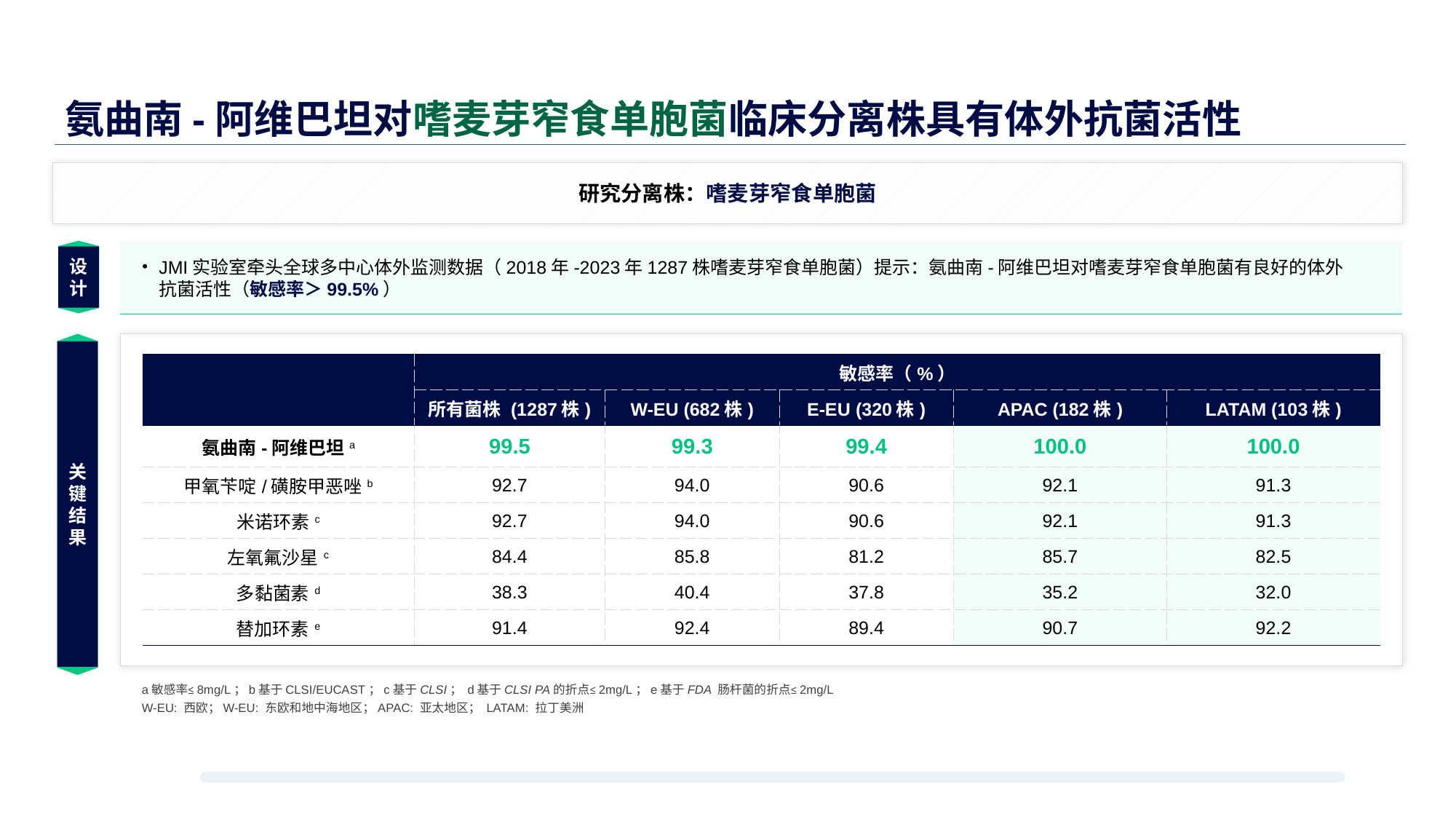

氨曲南-阿维巴坦对嗜麦芽窄食单胞菌临床分离株具有体外抗菌活性

研究分离株：嗜麦芽窄食单胞菌
设计

JMI实验室牵头全球多中心体外监测数据（2018年-2023年1287株嗜麦芽窄食单胞菌）提示：氨曲南-阿维巴坦对嗜麦芽窄食单胞菌有良好的体外抗菌活性（敏感率＞99.5%）
关键结果

|  | 敏感率（%） |  |  |  |  |
| --- | --- | --- | --- | --- | --- |
|  | 所有菌株 (1287株) | W-EU (682株) | E-EU (320株) | APAC (182株) | LATAM (103株) |
| 氨曲南-阿维巴坦a | 99.5 | 99.3 | 99.4 | 100.0 | 100.0 |
| 甲氧苄啶/磺胺甲恶唑b | 92.7 | 94.0 | 90.6 | 92.1 | 91.3 |
| 米诺环素c | 92.7 | 94.0 | 90.6 | 92.1 | 91.3 |
| 左氧氟沙星c | 84.4 | 85.8 | 81.2 | 85.7 | 82.5 |
| 多黏菌素d | 38.3 | 40.4 | 37.8 | 35.2 | 32.0 |
| 替加环素e | 91.4 | 92.4 | 89.4 | 90.7 | 92.2 |
a敏感率≤8mg/L；b基于CLSI/EUCAST；c基于CLSI； d基于CLSI PA的折点≤2mg/L；e基于FDA 肠杆菌的折点≤2mg/L
W-EU: 西欧；W-EU: 东欧和地中海地区；APAC: 亚太地区； LATAM: 拉丁美洲